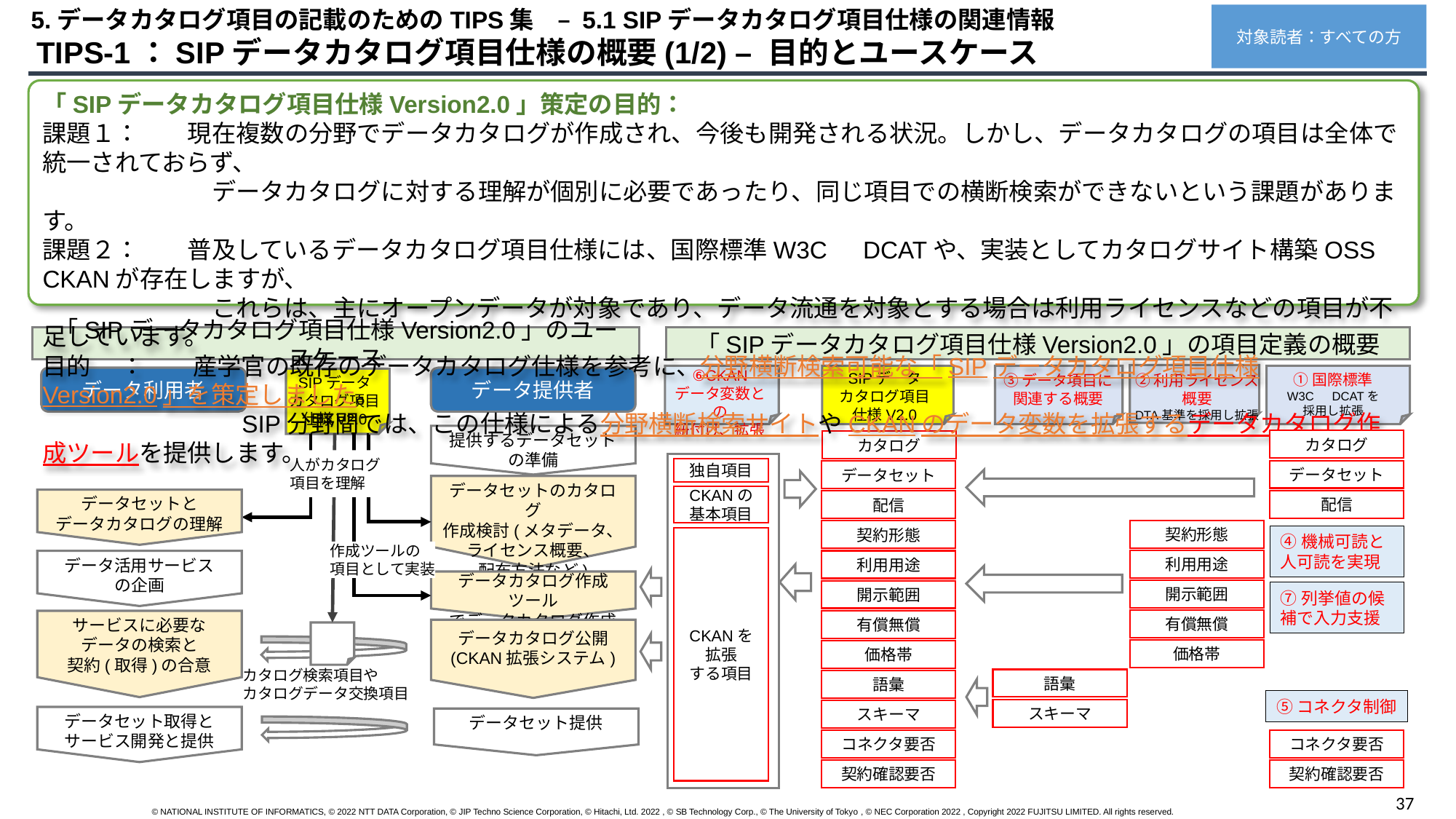

5.データカタログ項目の記載のためのTIPS集　– 5.1 SIPデータカタログ項目仕様の関連情報
対象読者：すべての方
 TIPS-1：SIPデータカタログ項目仕様の概要(1/2) – 目的とユースケース
「SIPデータカタログ項目仕様Version2.0」策定の目的：
課題１：　　現在複数の分野でデータカタログが作成され、今後も開発される状況。しかし、データカタログの項目は全体で統一されておらず、
　　　　　　　データカタログに対する理解が個別に必要であったり、同じ項目での横断検索ができないという課題があります。
課題２：　　普及しているデータカタログ項目仕様には、国際標準W3C　DCATや、実装としてカタログサイト構築OSS CKANが存在しますが、
　　　　　　　これらは、主にオープンデータが対象であり、データ流通を対象とする場合は利用ライセンスなどの項目が不足しています。
目的　 ：　　産学官の既存のデータカタログ仕様を参考に、分野横断検索可能な「SIPデータカタログ項目仕様Version2.0」を策定しました。
　　　　　　　　SIP分野間では、この仕様による分野横断検索サイトやCKANのデータ変数を拡張するデータカタログ作成ツールを提供します。
「SIPデータカタログ項目仕様Version2.0」のユースケース
「SIPデータカタログ項目仕様Version2.0」の項目定義の概要
⑥CKAN
データ変数との
紐付け、拡張
SIPデータ
カタログ項目
仕様V2.0

①国際標準
W3C　DCATを
採用し拡張

②利用ライセンス
概要
DTA基準を採用し拡張

③データ項目に
関連する概要
データ利用者
データ提供者
SIPデータ
カタログ項目
仕様V2.0

提供するデータセット
の準備
カタログ
カタログ
人がカタログ
項目を理解

独自項目
データセット
データセット

データセットのカタログ
作成検討(メタデータ、
ライセンス概要、
配布方法など)
CKANの基本項目

データセットと
データカタログの理解
配信
配信
契約形態
契約形態
④機械可読と
人可読を実現
CKANを
拡張
する項目
作成ツールの
項目として実装

データ活用サービス
の企画
利用用途
利用用途

データカタログ作成ツール
でデータカタログ作成

開示範囲
開示範囲
⑦列挙値の候補で入力支援

サービスに必要な
データの検索と
契約(取得)の合意
有償無償
有償無償

データカタログ公開
(CKAN拡張システム)

価格帯
価格帯
カタログ検索項目や
カタログデータ交換項目
語彙
語彙

⑤コネクタ制御
スキーマ
スキーマ

データセット取得と
サービス開発と提供

データセット提供

コネクタ要否
コネクタ要否
契約確認要否
契約確認要否